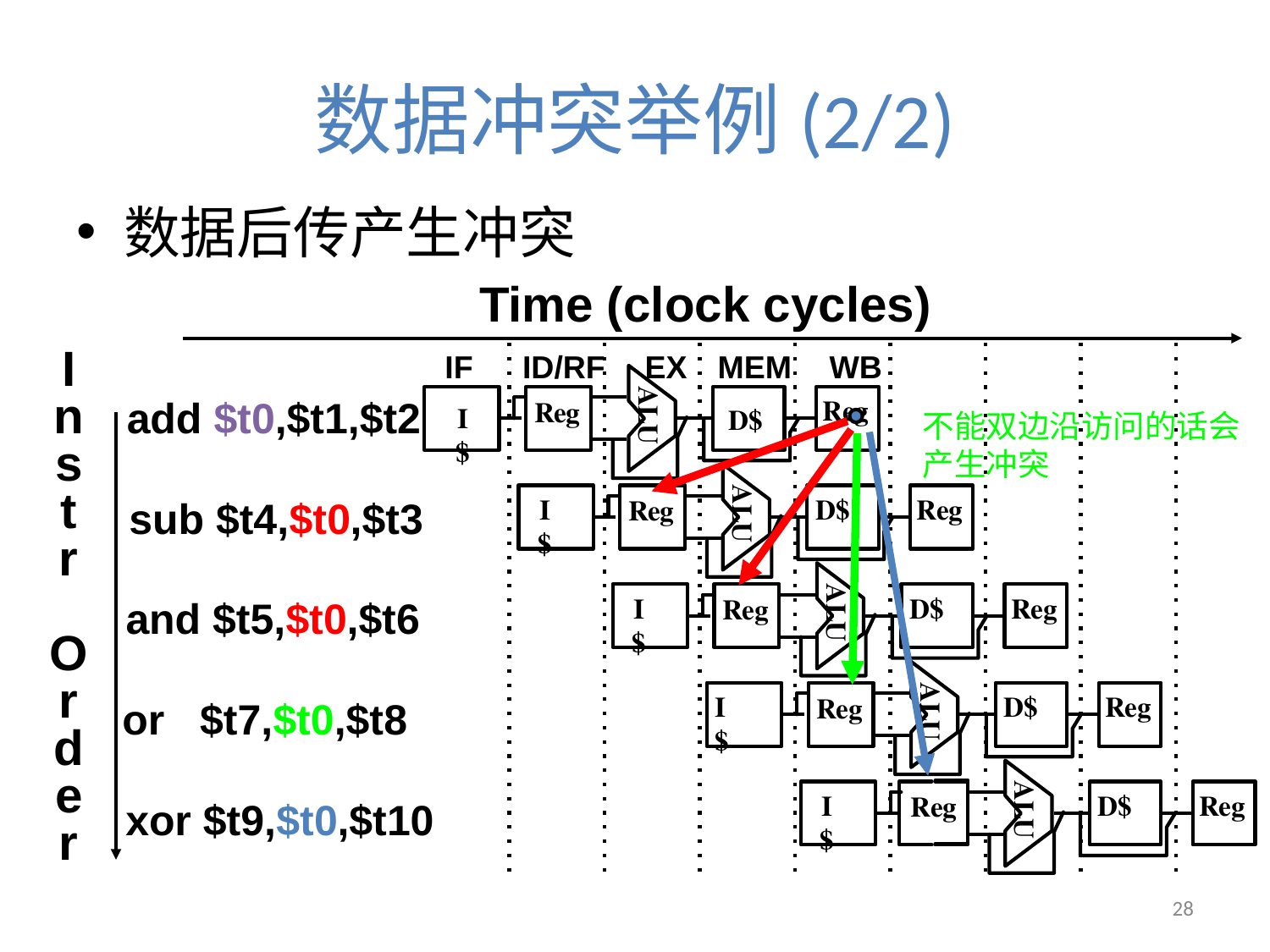

# 数据冲突举例(2/2)
数据后传产生冲突

Time (clock cycles)
IF
ID/RF
EX
MEM
WB

add $t0,$t1,$t2

Reg
Reg
ALU
I$
 D$

I
n
s
t
r

O
r
d
e
r

ALU

I$

sub $t4,$t0,$t3
 D$
Reg
Reg

ALU

I$

 D$
Reg
Reg
and $t5,$t0,$t6

I$
 D$
Reg
Reg
or   $t7,$t0,$t8
ALU

ALU

I$

 D$
Reg
Reg

xor $t9,$t0,$t10

不能双边沿访问的话会产生冲突

28